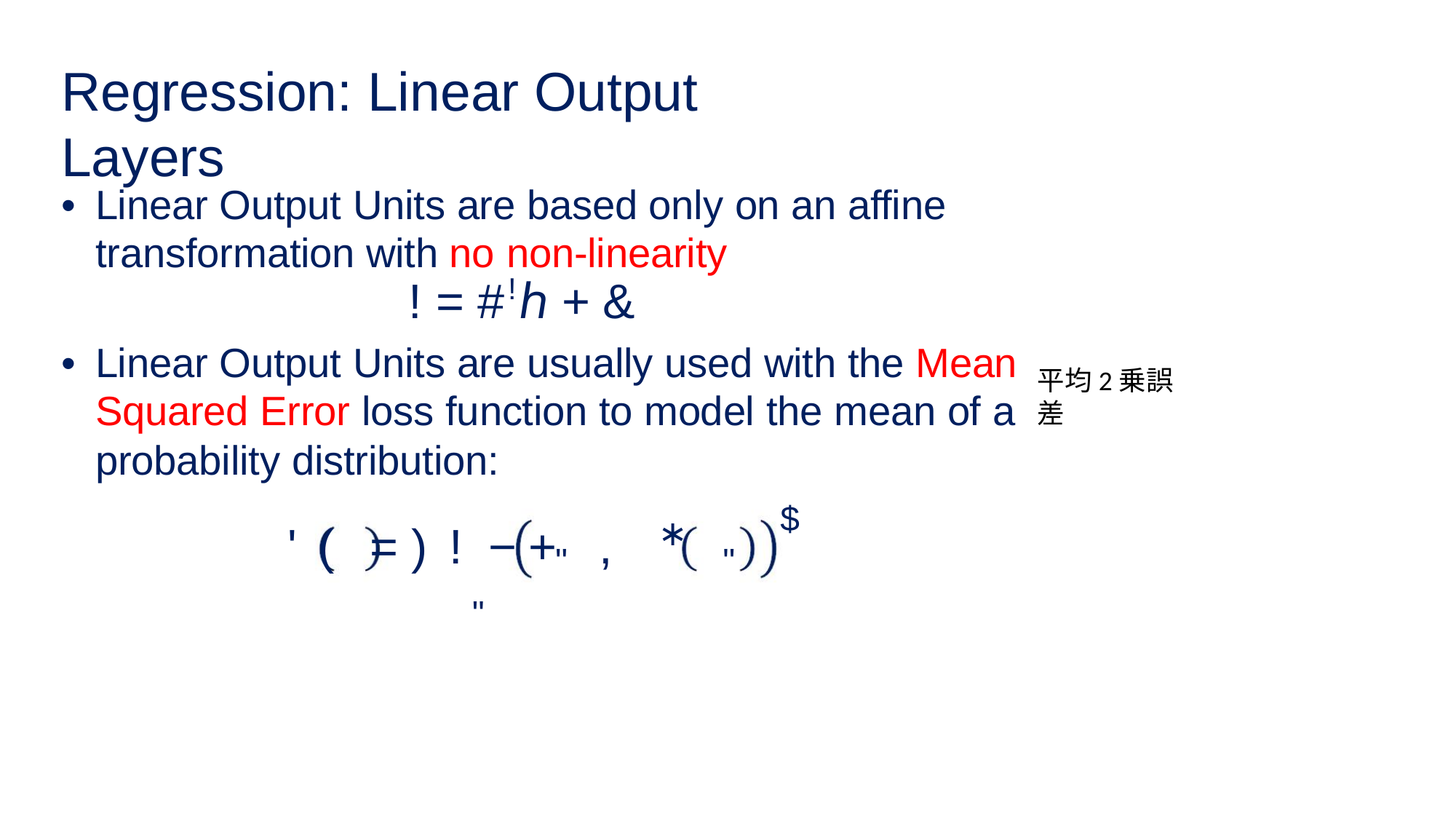

Regression: Linear Output Layers
• Linear Output Units are based only on an affine
transformation with no non-linearity
! = #!ℎ + &
• Linear Output Units are usually used with the Mean
Squared Error loss function to model the mean of a
probability distribution:
平均2乗誤差
$
∗
' ( = ) ! − + ,
"
"
"